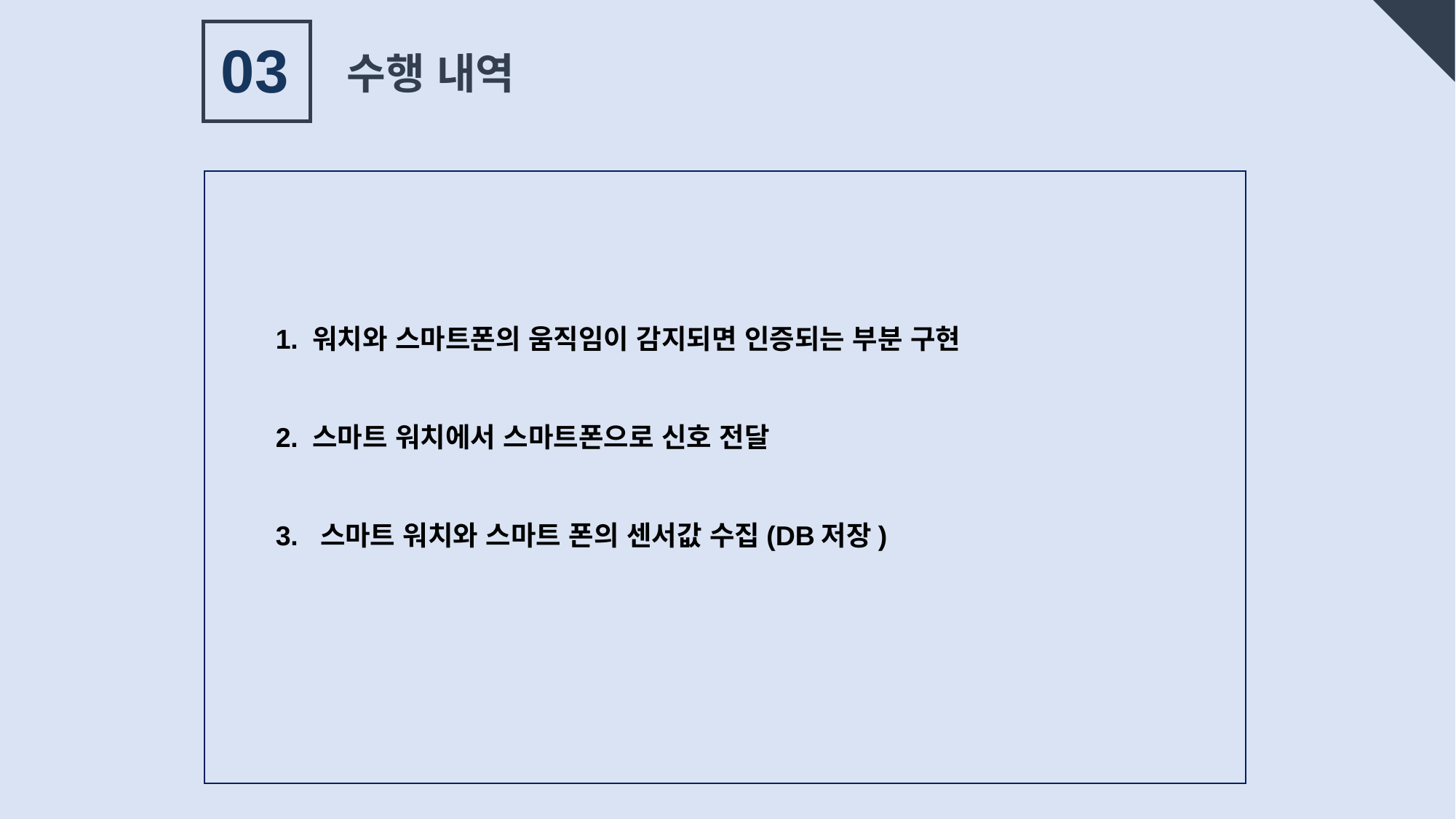

03
수행 내역

1. 워치와 스마트폰의 움직임이 감지되면 인증되는 부분 구현

2. 스마트 워치에서 스마트폰으로 신호 전달

3.  스마트 워치와 스마트 폰의 센서값 수집(DB저장)